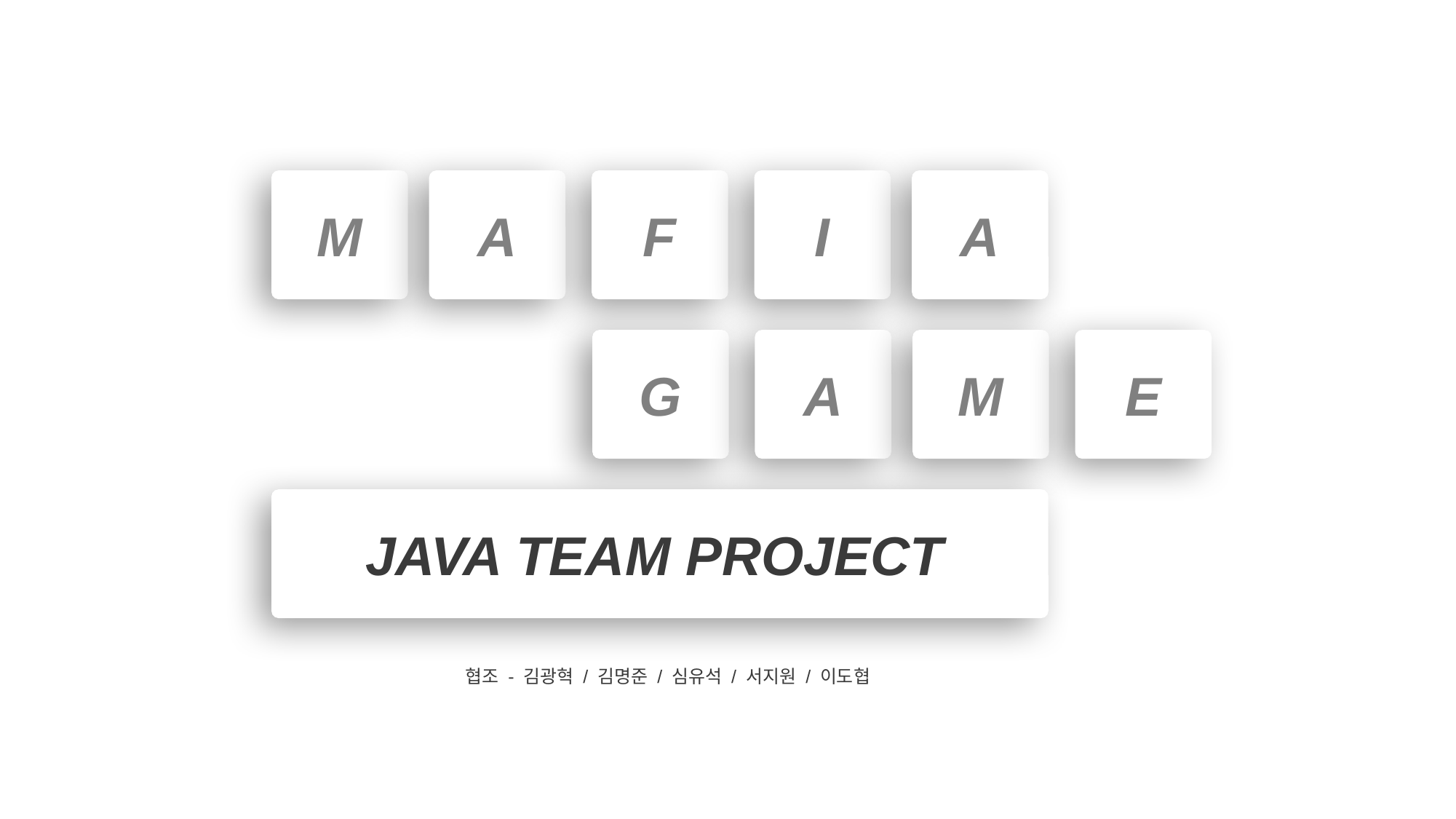

M
A
F
I
A
G
A
M
E
JAVA TEAM PROJECT
협조 - 김광혁 / 김명준 / 심유석 / 서지원 / 이도협